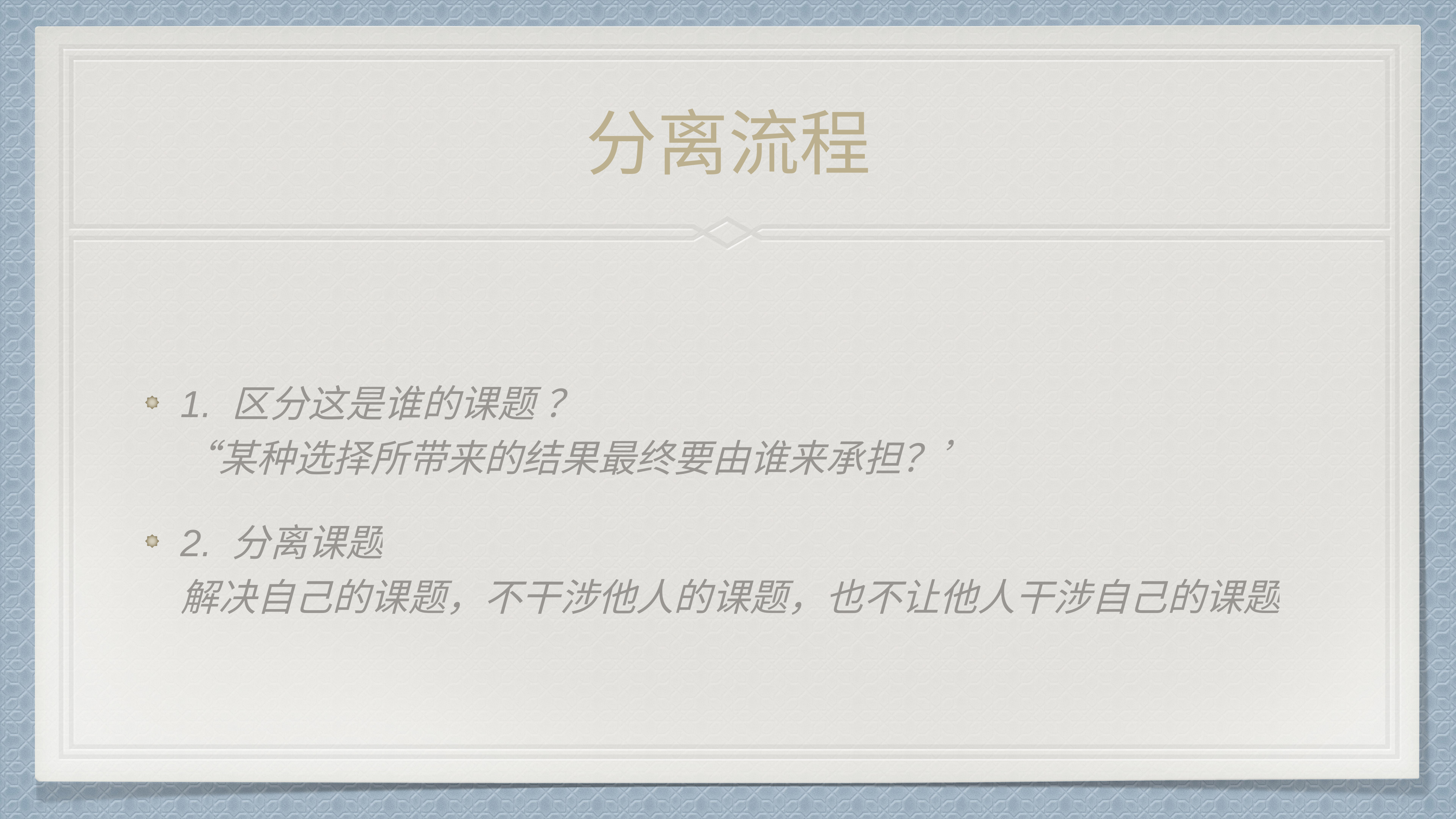

# 分离流程
1. 区分这是谁的课题 ？
“某种选择所带来的结果最终要由谁来承担？”
2. 分离课题
解决自己的课题，不干涉他人的课题，也不让他人干涉自己的课题